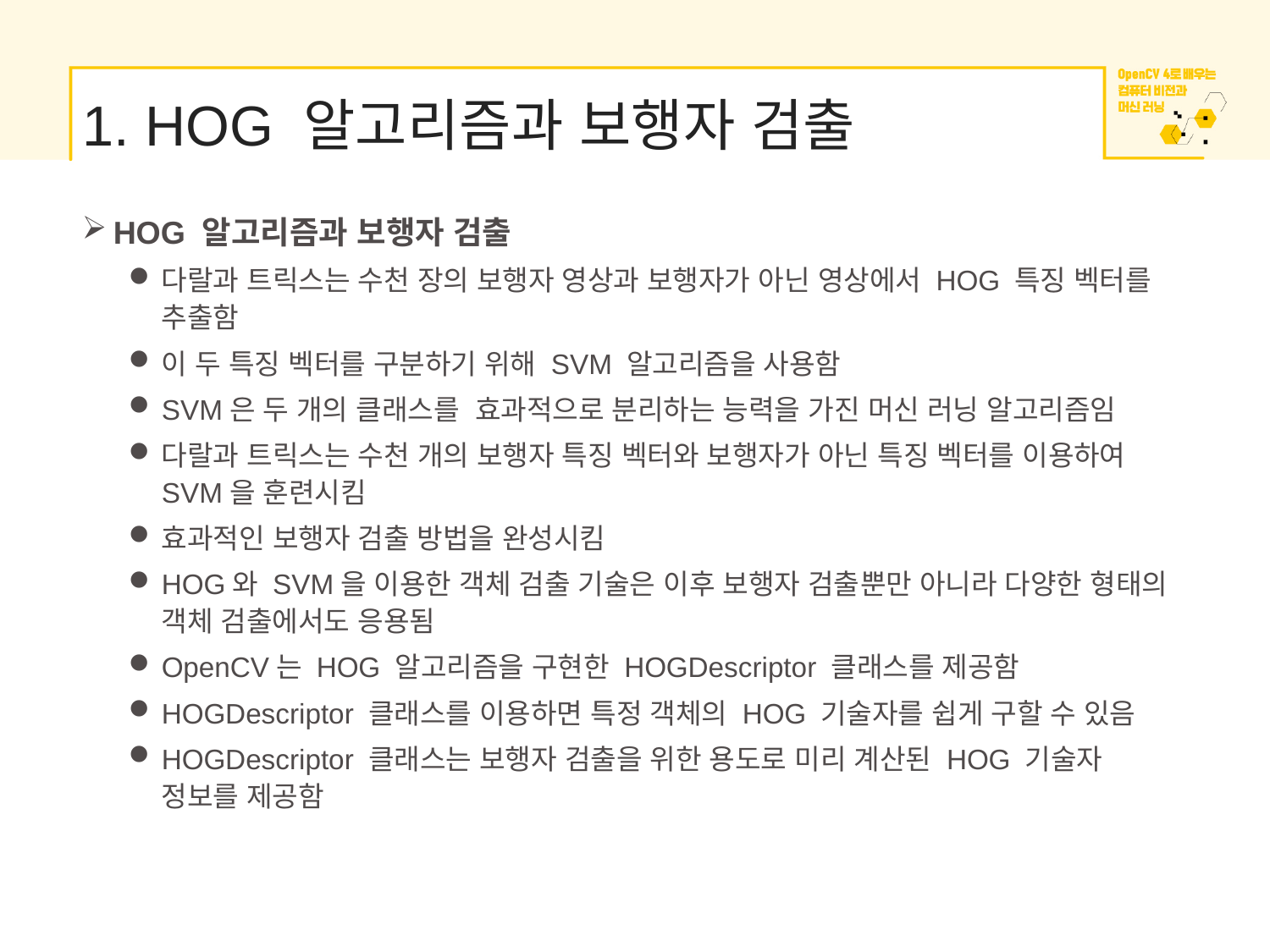

# 1. HOG 알고리즘과 보행자 검출
HOG 알고리즘과 보행자 검출
다랄과 트릭스는 수천 장의 보행자 영상과 보행자가 아닌 영상에서 HOG 특징 벡터를 추출함
이 두 특징 벡터를 구분하기 위해 SVM 알고리즘을 사용함
SVM은 두 개의 클래스를  효과적으로 분리하는 능력을 가진 머신 러닝 알고리즘임
다랄과 트릭스는 수천 개의 보행자 특징 벡터와 보행자가 아닌 특징 벡터를 이용하여 SVM을 훈련시킴
효과적인 보행자 검출 방법을 완성시킴
HOG와 SVM을 이용한 객체 검출 기술은 이후 보행자 검출뿐만 아니라 다양한 형태의 객체 검출에서도 응용됨
OpenCV는 HOG 알고리즘을 구현한 HOGDescriptor 클래스를 제공함
HOGDescriptor 클래스를 이용하면 특정 객체의 HOG 기술자를 쉽게 구할 수 있음
HOGDescriptor 클래스는 보행자 검출을 위한 용도로 미리 계산된 HOG 기술자 정보를 제공함